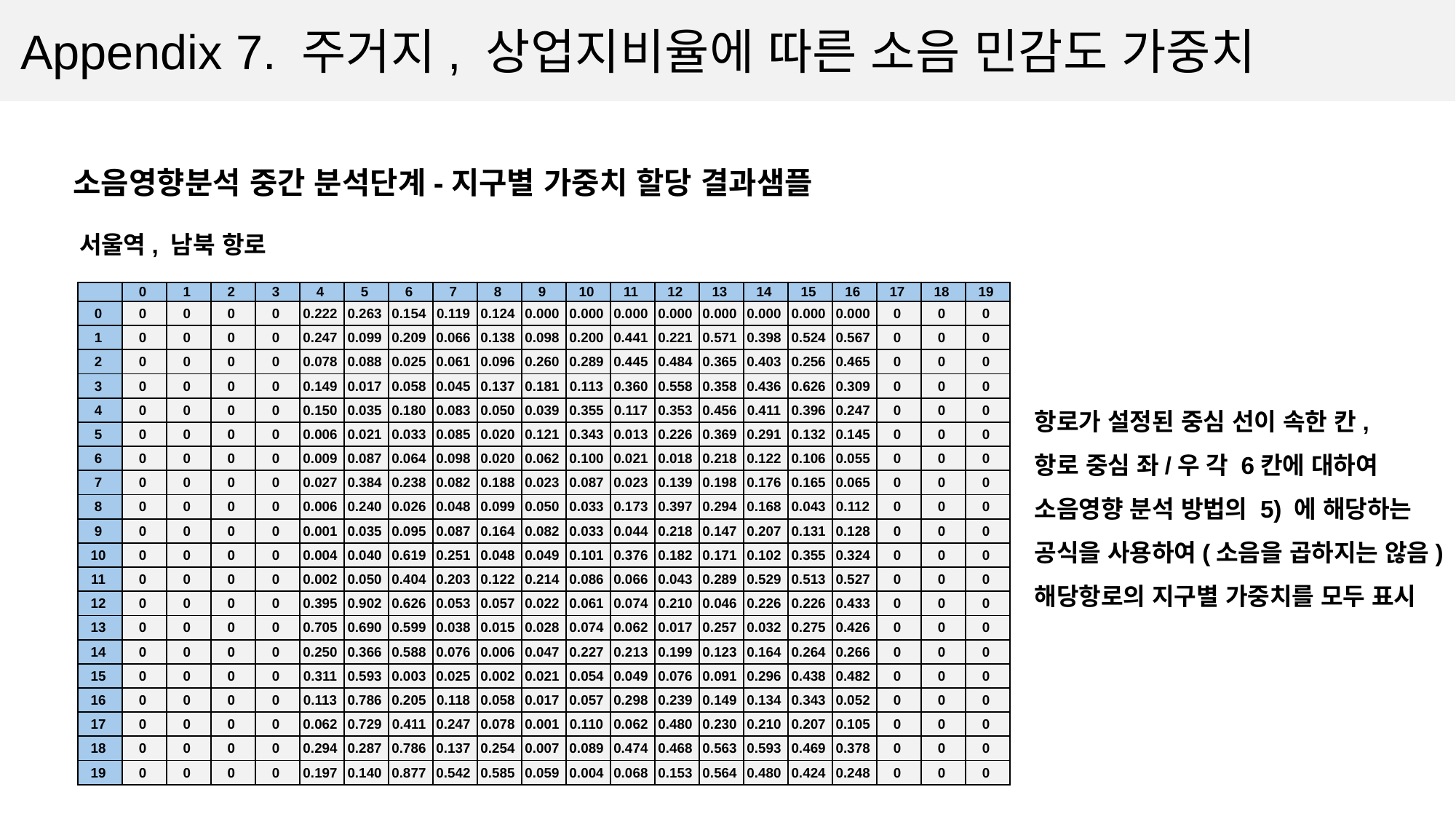

Appendix 7. 주거지, 상업지비율에 따른 소음 민감도 가중치
소음영향분석 중간 분석단계-지구별 가중치 할당 결과샘플
서울역, 남북 항로
|  | 0 | 1 | 2 | 3 | 4 | 5 | 6 | 7 | 8 | 9 | 10 | 11 | 12 | 13 | 14 | 15 | 16 | 17 | 18 | 19 |
| --- | --- | --- | --- | --- | --- | --- | --- | --- | --- | --- | --- | --- | --- | --- | --- | --- | --- | --- | --- | --- |
| 0 | 0 | 0 | 0 | 0 | 0.222 | 0.263 | 0.154 | 0.119 | 0.124 | 0.000 | 0.000 | 0.000 | 0.000 | 0.000 | 0.000 | 0.000 | 0.000 | 0 | 0 | 0 |
| 1 | 0 | 0 | 0 | 0 | 0.247 | 0.099 | 0.209 | 0.066 | 0.138 | 0.098 | 0.200 | 0.441 | 0.221 | 0.571 | 0.398 | 0.524 | 0.567 | 0 | 0 | 0 |
| 2 | 0 | 0 | 0 | 0 | 0.078 | 0.088 | 0.025 | 0.061 | 0.096 | 0.260 | 0.289 | 0.445 | 0.484 | 0.365 | 0.403 | 0.256 | 0.465 | 0 | 0 | 0 |
| 3 | 0 | 0 | 0 | 0 | 0.149 | 0.017 | 0.058 | 0.045 | 0.137 | 0.181 | 0.113 | 0.360 | 0.558 | 0.358 | 0.436 | 0.626 | 0.309 | 0 | 0 | 0 |
| 4 | 0 | 0 | 0 | 0 | 0.150 | 0.035 | 0.180 | 0.083 | 0.050 | 0.039 | 0.355 | 0.117 | 0.353 | 0.456 | 0.411 | 0.396 | 0.247 | 0 | 0 | 0 |
| 5 | 0 | 0 | 0 | 0 | 0.006 | 0.021 | 0.033 | 0.085 | 0.020 | 0.121 | 0.343 | 0.013 | 0.226 | 0.369 | 0.291 | 0.132 | 0.145 | 0 | 0 | 0 |
| 6 | 0 | 0 | 0 | 0 | 0.009 | 0.087 | 0.064 | 0.098 | 0.020 | 0.062 | 0.100 | 0.021 | 0.018 | 0.218 | 0.122 | 0.106 | 0.055 | 0 | 0 | 0 |
| 7 | 0 | 0 | 0 | 0 | 0.027 | 0.384 | 0.238 | 0.082 | 0.188 | 0.023 | 0.087 | 0.023 | 0.139 | 0.198 | 0.176 | 0.165 | 0.065 | 0 | 0 | 0 |
| 8 | 0 | 0 | 0 | 0 | 0.006 | 0.240 | 0.026 | 0.048 | 0.099 | 0.050 | 0.033 | 0.173 | 0.397 | 0.294 | 0.168 | 0.043 | 0.112 | 0 | 0 | 0 |
| 9 | 0 | 0 | 0 | 0 | 0.001 | 0.035 | 0.095 | 0.087 | 0.164 | 0.082 | 0.033 | 0.044 | 0.218 | 0.147 | 0.207 | 0.131 | 0.128 | 0 | 0 | 0 |
| 10 | 0 | 0 | 0 | 0 | 0.004 | 0.040 | 0.619 | 0.251 | 0.048 | 0.049 | 0.101 | 0.376 | 0.182 | 0.171 | 0.102 | 0.355 | 0.324 | 0 | 0 | 0 |
| 11 | 0 | 0 | 0 | 0 | 0.002 | 0.050 | 0.404 | 0.203 | 0.122 | 0.214 | 0.086 | 0.066 | 0.043 | 0.289 | 0.529 | 0.513 | 0.527 | 0 | 0 | 0 |
| 12 | 0 | 0 | 0 | 0 | 0.395 | 0.902 | 0.626 | 0.053 | 0.057 | 0.022 | 0.061 | 0.074 | 0.210 | 0.046 | 0.226 | 0.226 | 0.433 | 0 | 0 | 0 |
| 13 | 0 | 0 | 0 | 0 | 0.705 | 0.690 | 0.599 | 0.038 | 0.015 | 0.028 | 0.074 | 0.062 | 0.017 | 0.257 | 0.032 | 0.275 | 0.426 | 0 | 0 | 0 |
| 14 | 0 | 0 | 0 | 0 | 0.250 | 0.366 | 0.588 | 0.076 | 0.006 | 0.047 | 0.227 | 0.213 | 0.199 | 0.123 | 0.164 | 0.264 | 0.266 | 0 | 0 | 0 |
| 15 | 0 | 0 | 0 | 0 | 0.311 | 0.593 | 0.003 | 0.025 | 0.002 | 0.021 | 0.054 | 0.049 | 0.076 | 0.091 | 0.296 | 0.438 | 0.482 | 0 | 0 | 0 |
| 16 | 0 | 0 | 0 | 0 | 0.113 | 0.786 | 0.205 | 0.118 | 0.058 | 0.017 | 0.057 | 0.298 | 0.239 | 0.149 | 0.134 | 0.343 | 0.052 | 0 | 0 | 0 |
| 17 | 0 | 0 | 0 | 0 | 0.062 | 0.729 | 0.411 | 0.247 | 0.078 | 0.001 | 0.110 | 0.062 | 0.480 | 0.230 | 0.210 | 0.207 | 0.105 | 0 | 0 | 0 |
| 18 | 0 | 0 | 0 | 0 | 0.294 | 0.287 | 0.786 | 0.137 | 0.254 | 0.007 | 0.089 | 0.474 | 0.468 | 0.563 | 0.593 | 0.469 | 0.378 | 0 | 0 | 0 |
| 19 | 0 | 0 | 0 | 0 | 0.197 | 0.140 | 0.877 | 0.542 | 0.585 | 0.059 | 0.004 | 0.068 | 0.153 | 0.564 | 0.480 | 0.424 | 0.248 | 0 | 0 | 0 |
항로가 설정된 중심 선이 속한 칸,
항로 중심 좌/우 각 6칸에 대하여
소음영향 분석 방법의 5) 에 해당하는
공식을 사용하여(소음을 곱하지는 않음)
해당항로의 지구별 가중치를 모두 표시